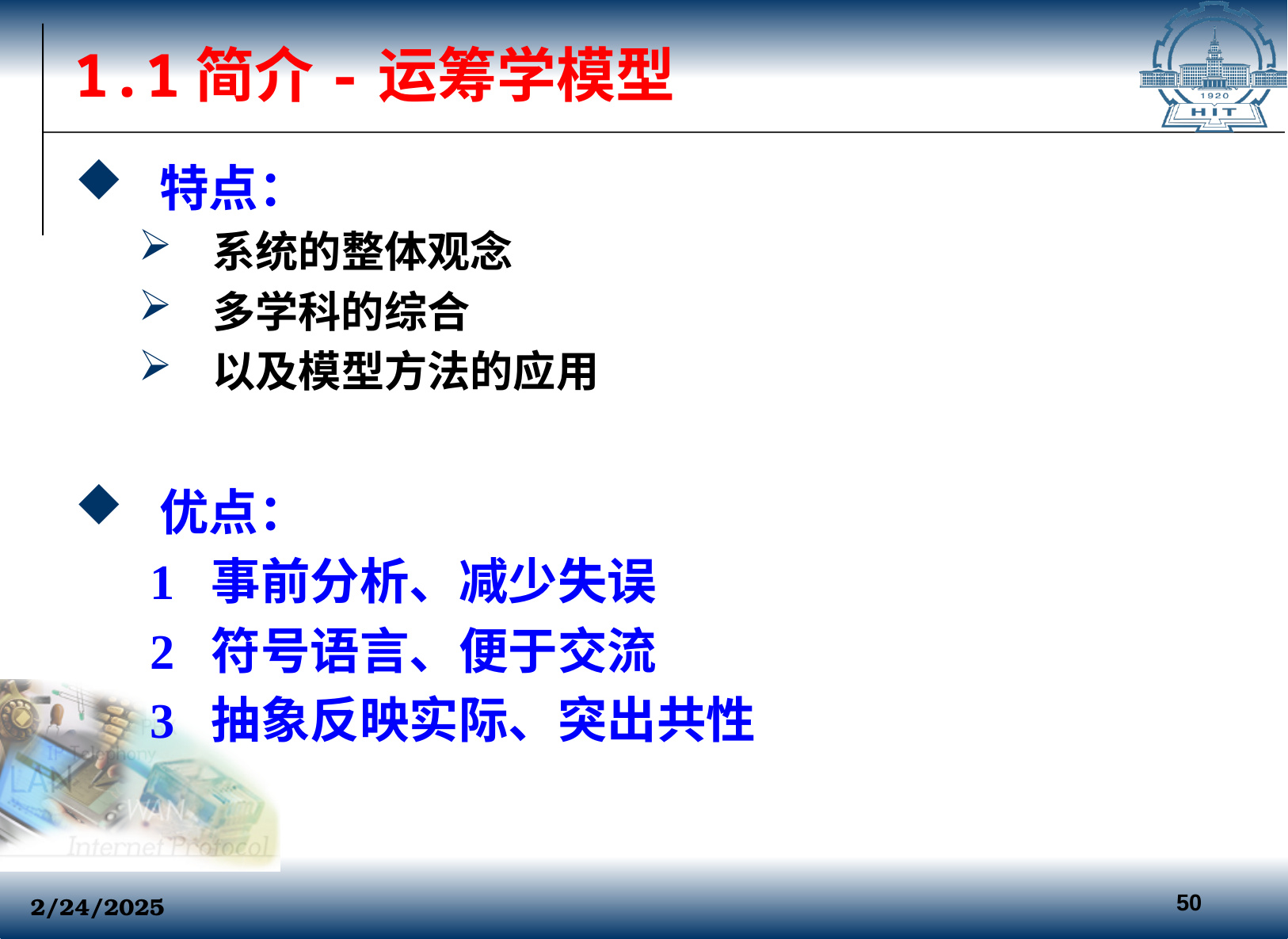

# 1.1简介-运筹学模型
特点：
系统的整体观念
多学科的综合
以及模型方法的应用

优点：
      1  事前分析、减少失误
      2  符号语言、便于交流
      3  抽象反映实际、突出共性